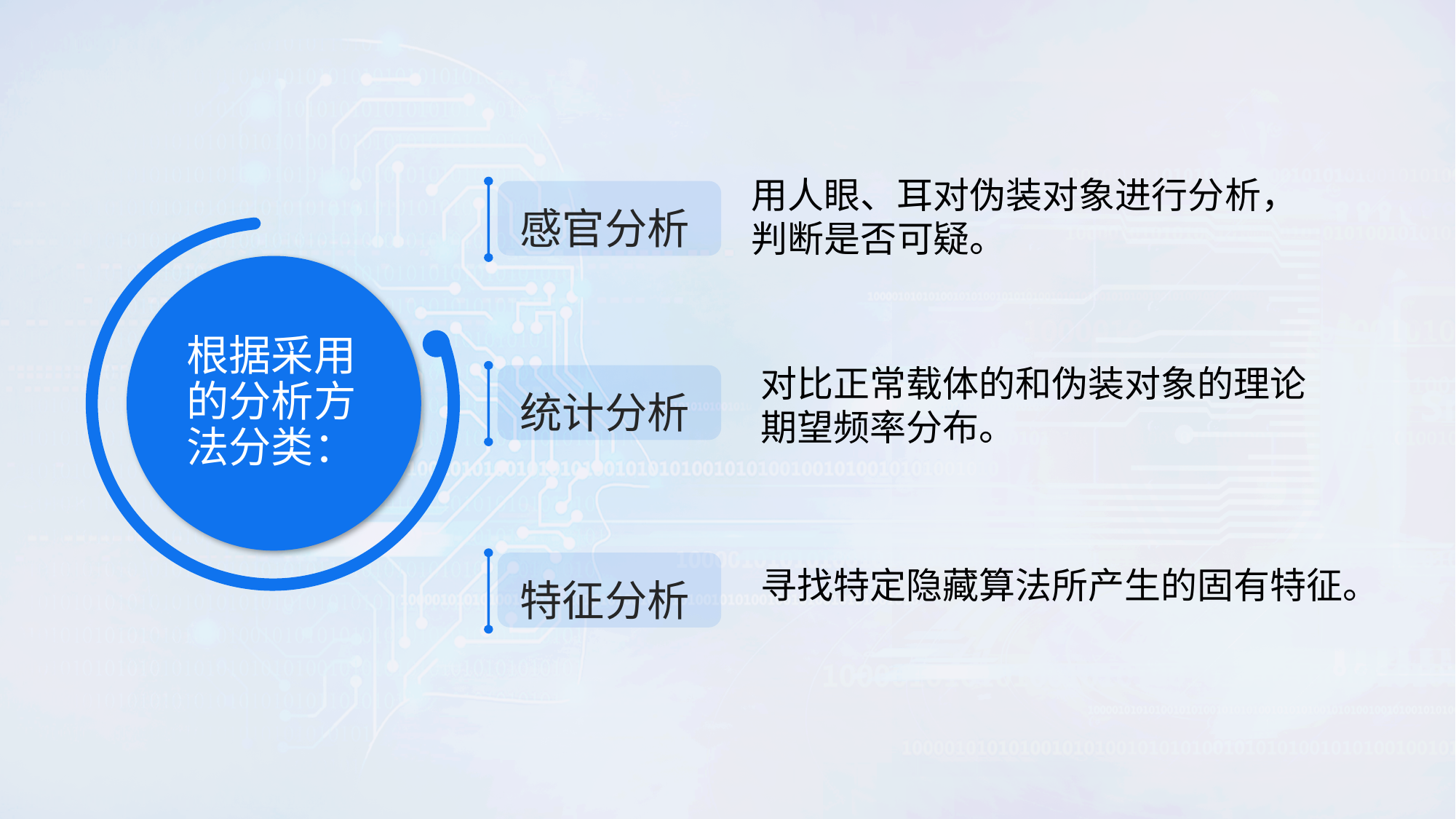

用人眼、耳对伪装对象进行分析，判断是否可疑。
感官分析

根据采用的分析方法分类：
统计分析

对比正常载体的和伪装对象的理论期望频率分布。
特征分析

寻找特定隐藏算法所产生的固有特征。